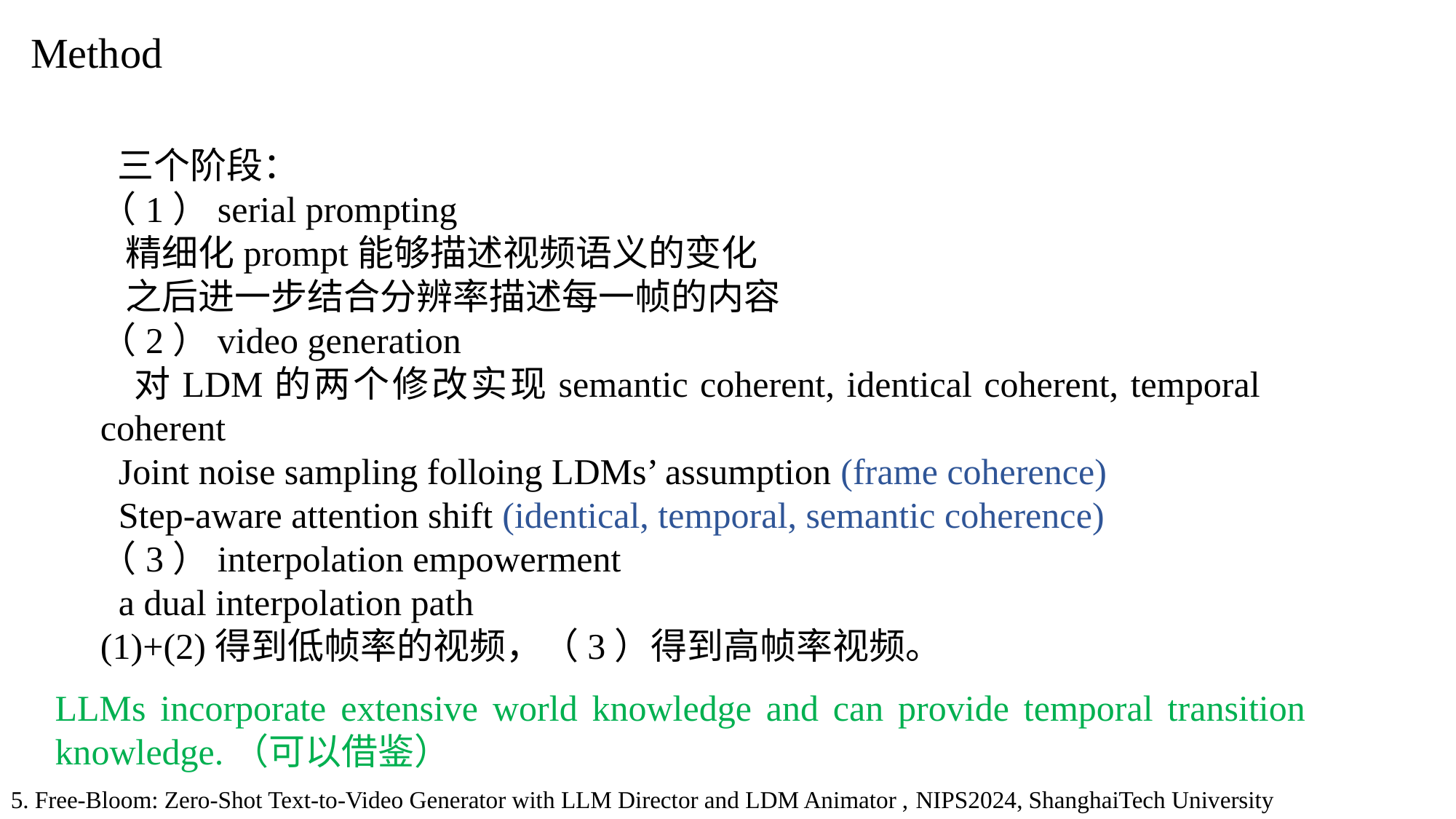

# Method
 三个阶段：
（1）serial prompting
  精细化prompt能够描述视频语义的变化
  之后进一步结合分辨率描述每一帧的内容
（2）video generation
  对LDM的两个修改实现semantic coherent, identical coherent, temporal coherent
  Joint noise sampling folloing LDMs’ assumption (frame coherence)
  Step-aware attention shift (identical, temporal, semantic coherence)
（3）interpolation empowerment
  a dual interpolation path
(1)+(2)得到低帧率的视频，（3）得到高帧率视频。
LLMs incorporate extensive world knowledge and can provide temporal transition knowledge.（可以借鉴）
5. Free-Bloom: Zero-Shot Text-to-Video Generator with LLM Director and LDM Animator , NIPS2024, ShanghaiTech University